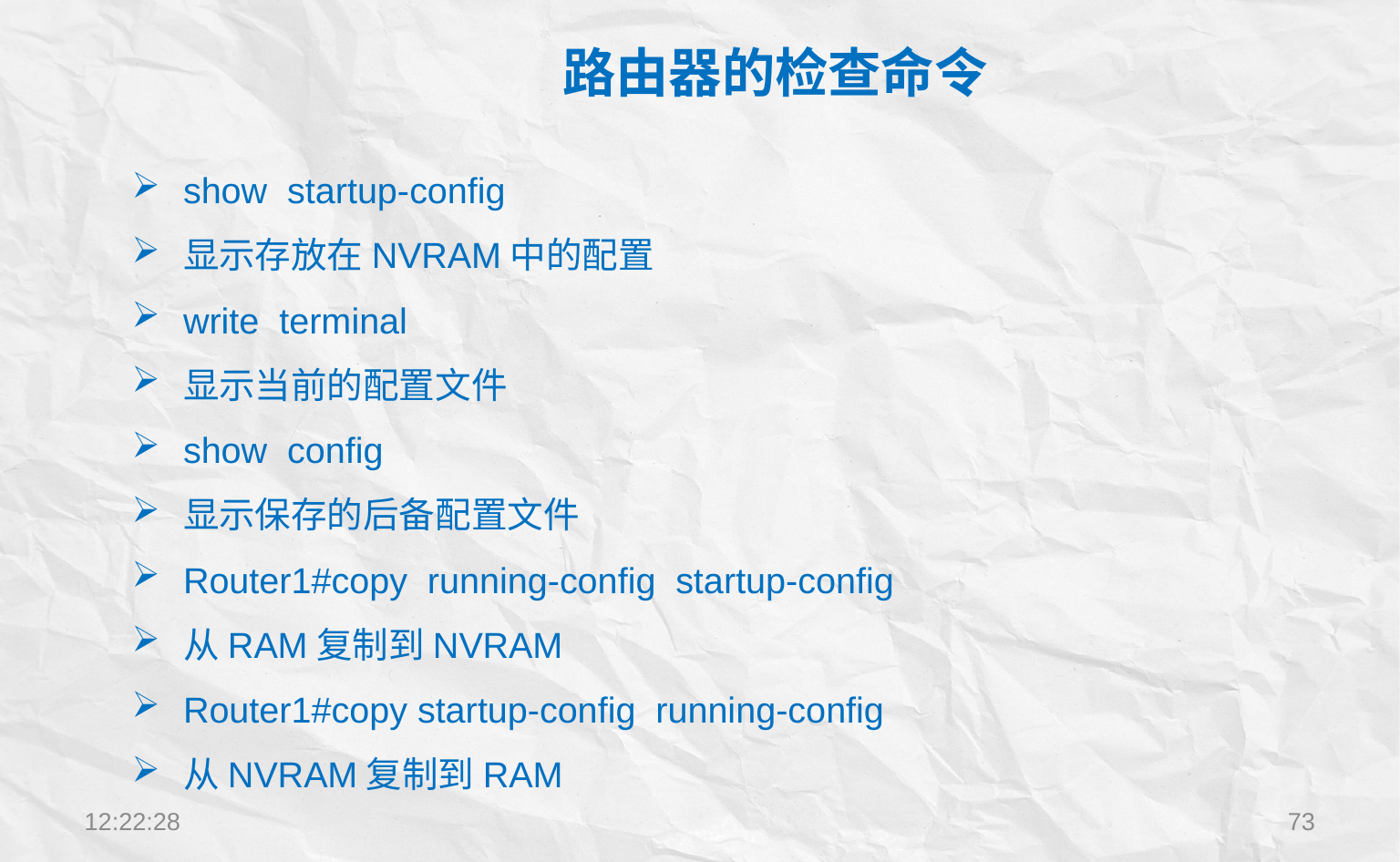

路由器的检查命令
show  startup-config
显示存放在NVRAM中的配置
write  terminal
显示当前的配置文件
show  config
显示保存的后备配置文件
Router1#copy  running-config  startup-config
从RAM复制到NVRAM
Router1#copy startup-config  running-config
从NVRAM复制到RAM

12:22:28
73